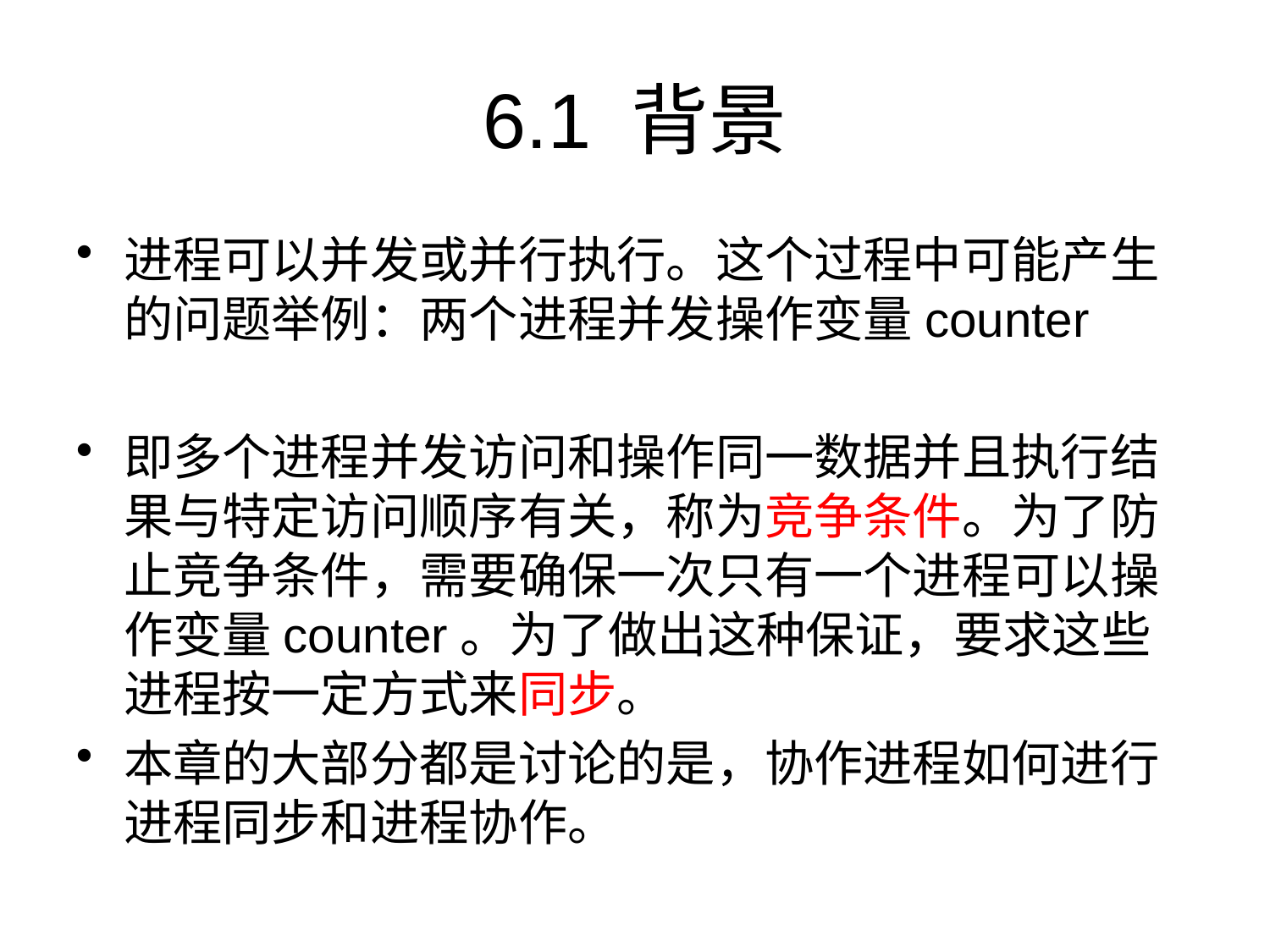

# 6.1 背景
进程可以并发或并行执行。这个过程中可能产生的问题举例：两个进程并发操作变量counter

即多个进程并发访问和操作同一数据并且执行结果与特定访问顺序有关，称为竞争条件。为了防止竞争条件，需要确保一次只有一个进程可以操作变量counter。为了做出这种保证，要求这些进程按一定方式来同步。
本章的大部分都是讨论的是，协作进程如何进行进程同步和进程协作。